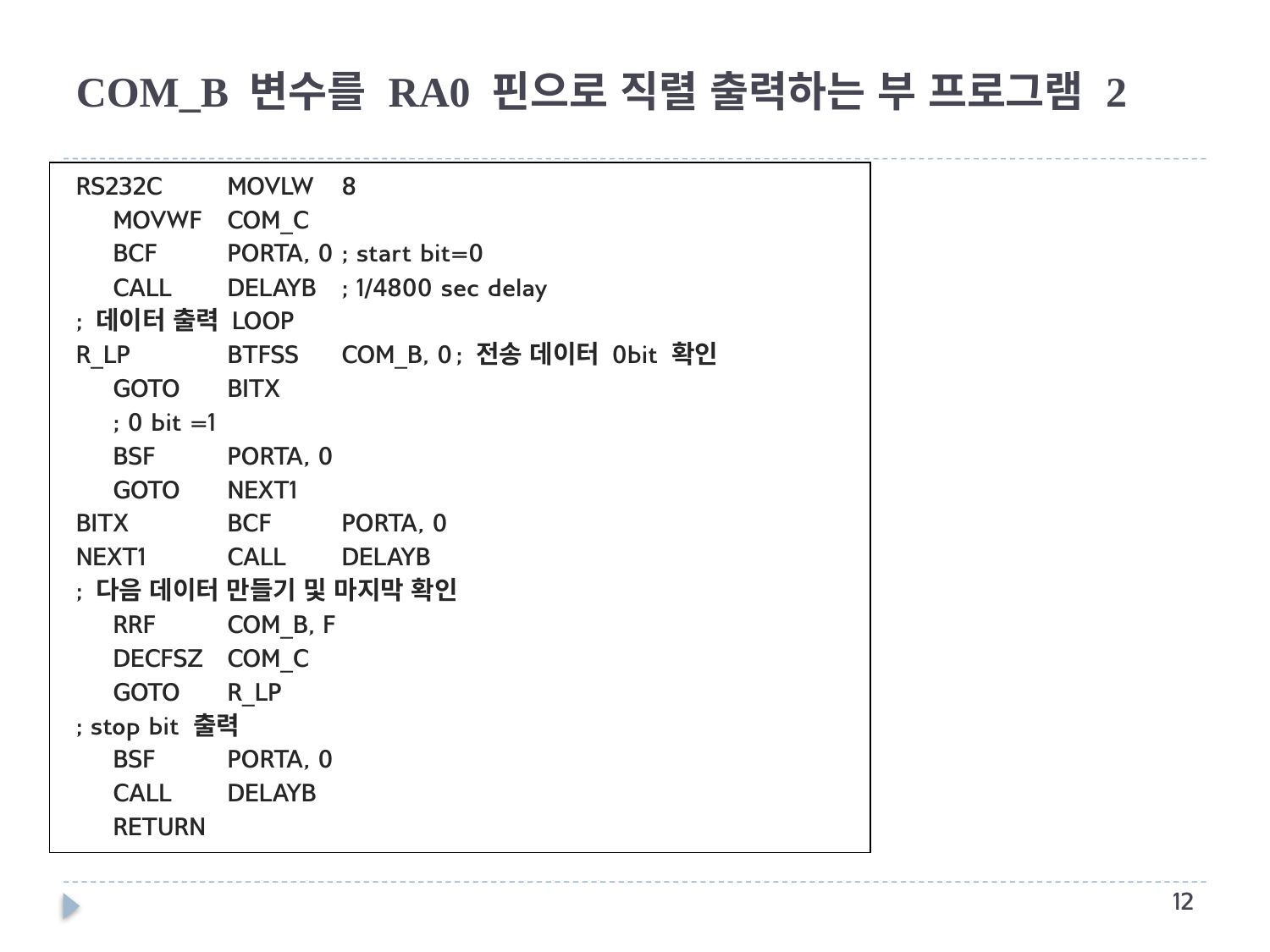

# COM_B 변수를 RA0 핀으로 직렬 출력하는 부 프로그램 2

RS232C	MOVLW	8
		MOVWF	COM_C
		BCF	PORTA, 0		; start bit=0
		CALL	DELAYB		; 1/4800 sec delay
; 데이터 출력 LOOP
R_LP	BTFSS	COM_B, 0	; 전송 데이터 0bit 확인
		GOTO	BITX
		; 0 bit =1
		BSF	PORTA, 0
		GOTO	NEXT1
BITX	BCF	PORTA, 0
NEXT1	CALL	DELAYB
; 다음 데이터 만들기 및 마지막 확인
		RRF	COM_B, F
		DECFSZ	COM_C
		GOTO	R_LP
; stop bit 출력
		BSF	PORTA, 0
		CALL	DELAYB
		RETURN
12